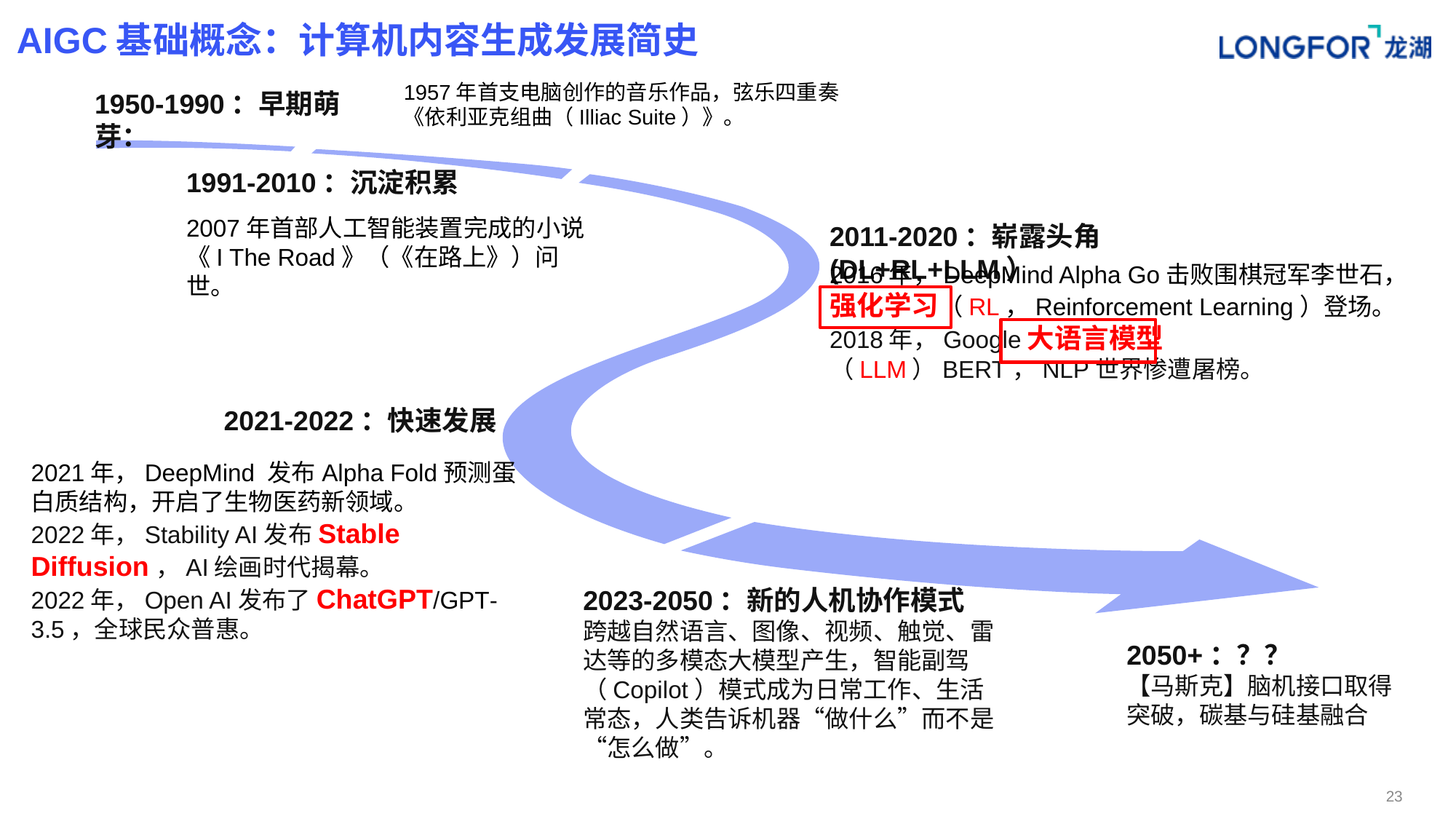

# AIGC基础概念：计算机内容生成发展简史
1957年首支电脑创作的音乐作品，弦乐四重奏《依利亚克组曲（Illiac Suite）》。
1950-1990：早期萌芽：

1991-2010：沉淀积累
2007年首部人工智能装置完成的小说《I The Road》（《在路上》）问世。
2011-2020：崭露头角(DL+RL+LLM）
2016年，DeepMind Alpha Go击败围棋冠军李世石，强化学习（RL，Reinforcement Learning）登场。
2018年，Google大语言模型（LLM）BERT，NLP世界惨遭屠榜。

2021-2022：快速发展
2021年，DeepMind 发布Alpha Fold预测蛋白质结构，开启了生物医药新领域。
2022年，Stability AI发布Stable Diffusion，AI绘画时代揭幕。
2022年，Open AI发布了ChatGPT/GPT-3.5，全球民众普惠。
2023-2050：新的人机协作模式
跨越自然语言、图像、视频、触觉、雷达等的多模态大模型产生，智能副驾（Copilot）模式成为日常工作、生活常态，人类告诉机器“做什么”而不是“怎么做”。
2050+：？？
【马斯克】脑机接口取得突破，碳基与硅基融合